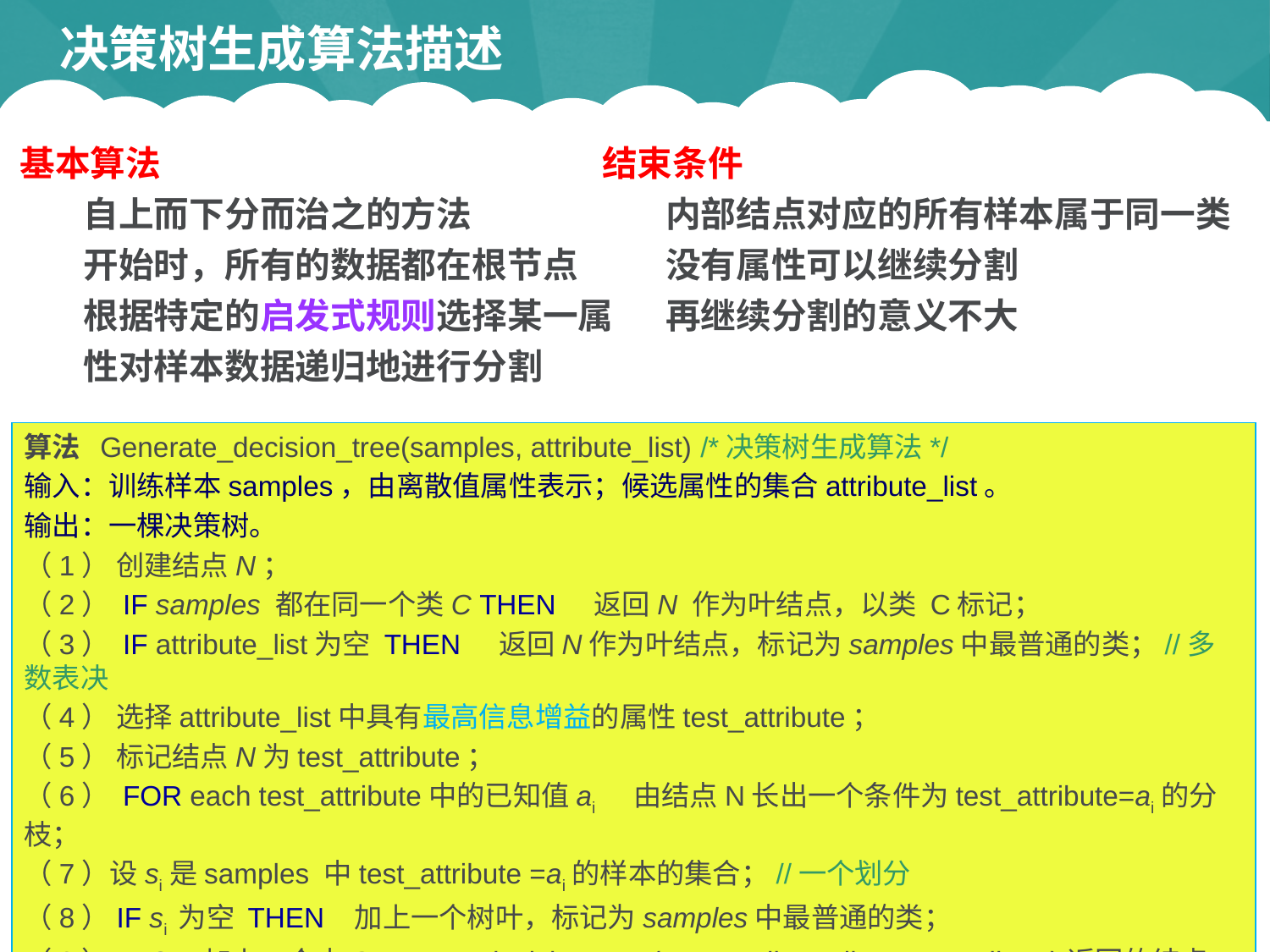

# 决策树生成算法描述
基本算法
自上而下分而治之的方法
开始时，所有的数据都在根节点
根据特定的启发式规则选择某一属性对样本数据递归地进行分割
结束条件
内部结点对应的所有样本属于同一类
没有属性可以继续分割
再继续分割的意义不大
算法  Generate_decision_tree(samples, attribute_list) /*决策树生成算法*/
输入：训练样本samples，由离散值属性表示；候选属性的集合attribute_list。
输出：一棵决策树。
（1） 创建结点N；
（2） IF samples 都在同一个类C THEN    返回N 作为叶结点，以类 C标记；
（3） IF attribute_list为空 THEN    返回N作为叶结点，标记为samples中最普通的类；//多数表决
（4） 选择attribute_list中具有最高信息增益的属性test_attribute；
（5） 标记结点N为test_attribute；
（6） FOR each test_attribute中的已知值ai    由结点N长出一个条件为test_attribute=ai的分枝；
（7）设si是samples 中test_attribute =ai的样本的集合；//一个划分
（8）IF si 为空 THEN   加上一个树叶，标记为samples中最普通的类；
（9）ELSE 加上一个由Generate_decision_tree(si， attribute_list-test_attribute)返回的结点；